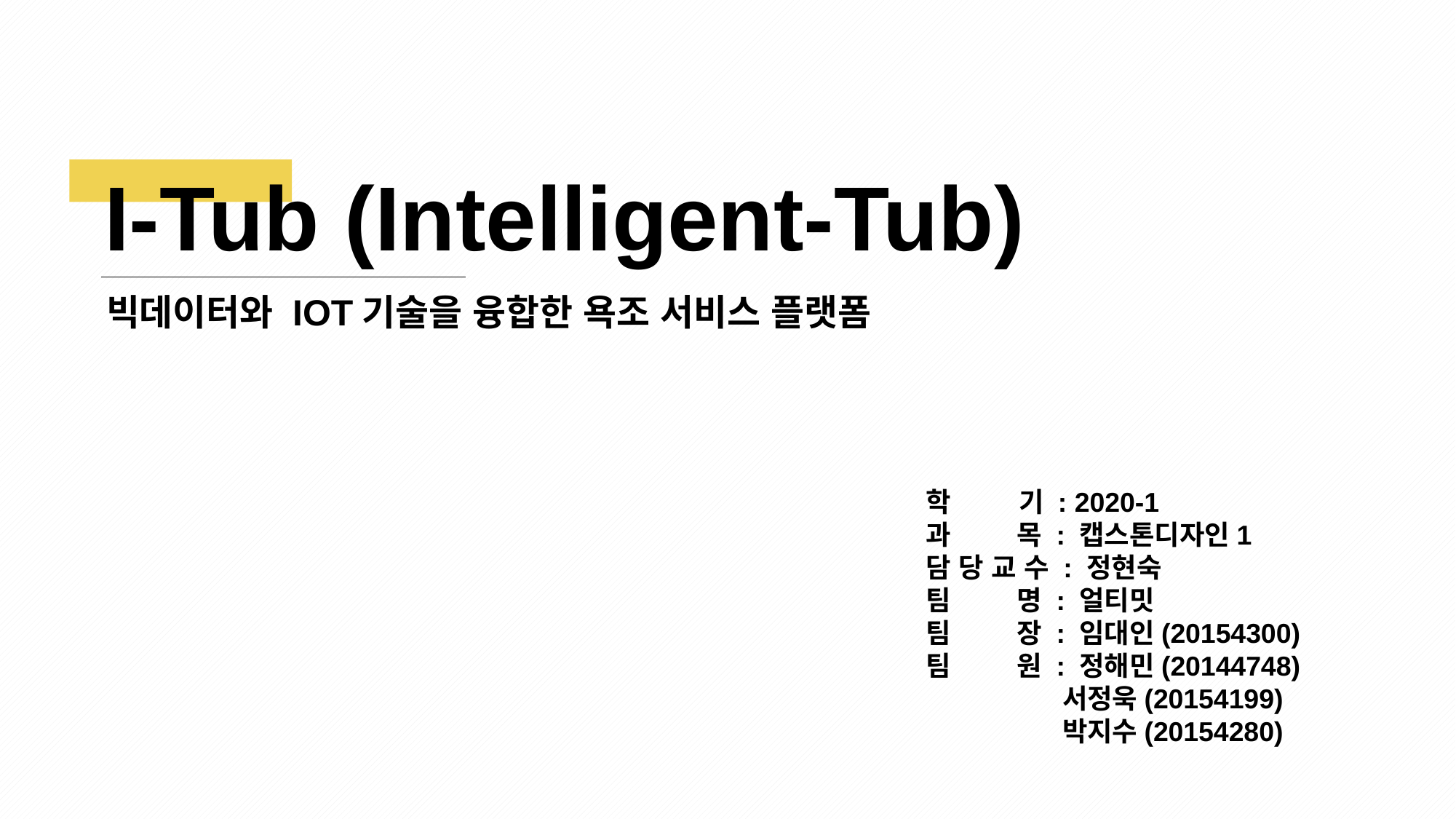

I-Tub (Intelligent-Tub)

    빅데이터와 IOT기술을 융합한 욕조 서비스 플랫폼
학          기 : 2020-1
과         목 : 캡스톤디자인1
담 당 교 수 : 정현숙
팀         명 : 얼티밋
팀         장 : 임대인(20154300)
팀         원 : 정해민(20144748)
                 서정욱(20154199)
                 박지수(20154280)